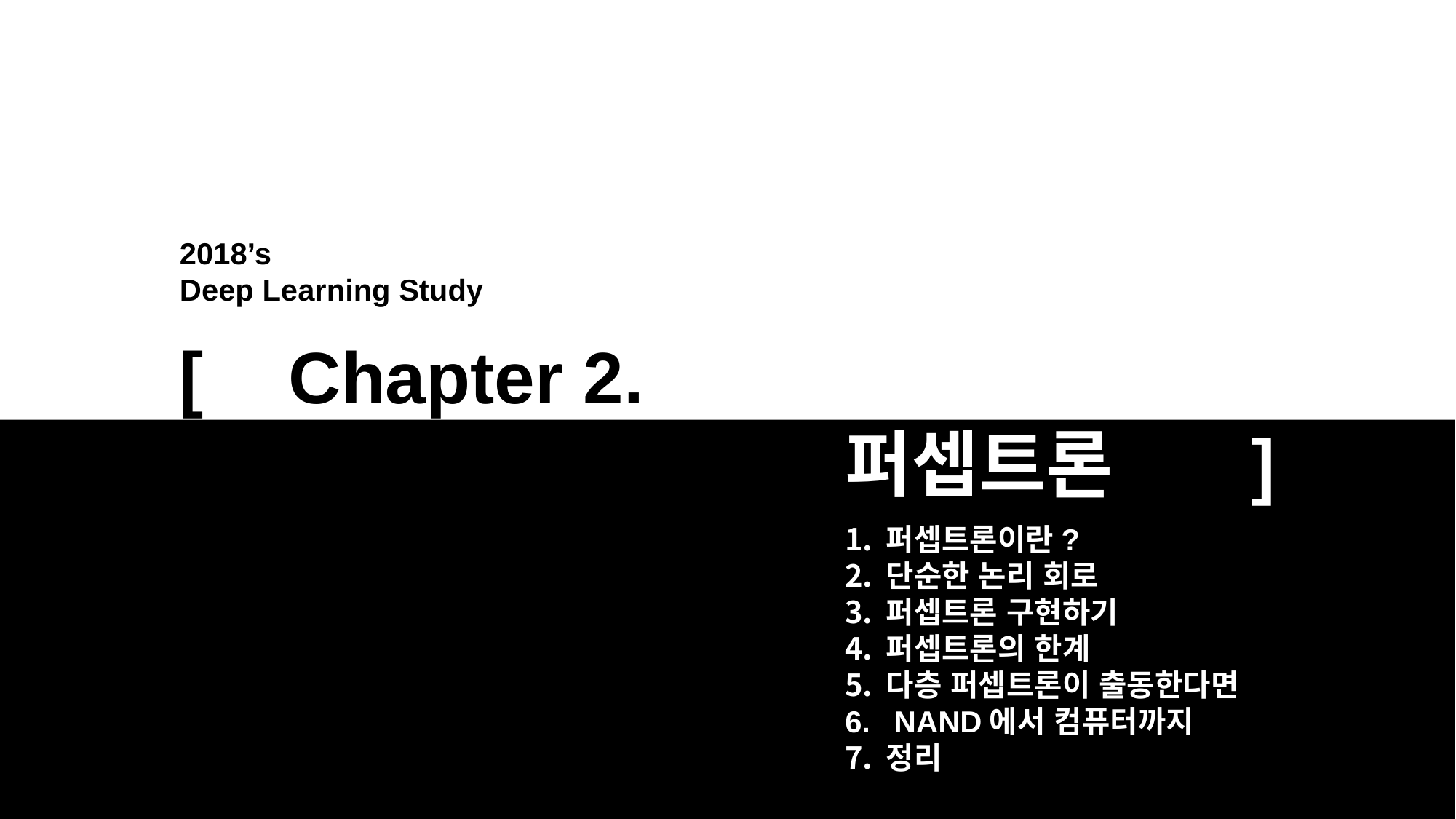

Chapter 1. 헬로 파이썬
2018’s
Deep Learning Study
[	Chapter 2.
퍼셉트론	   ]

퍼셉트론이란?
단순한 논리 회로
퍼셉트론 구현하기
퍼셉트론의 한계
다층 퍼셉트론이 출동한다면
 NAND에서 컴퓨터까지
정리